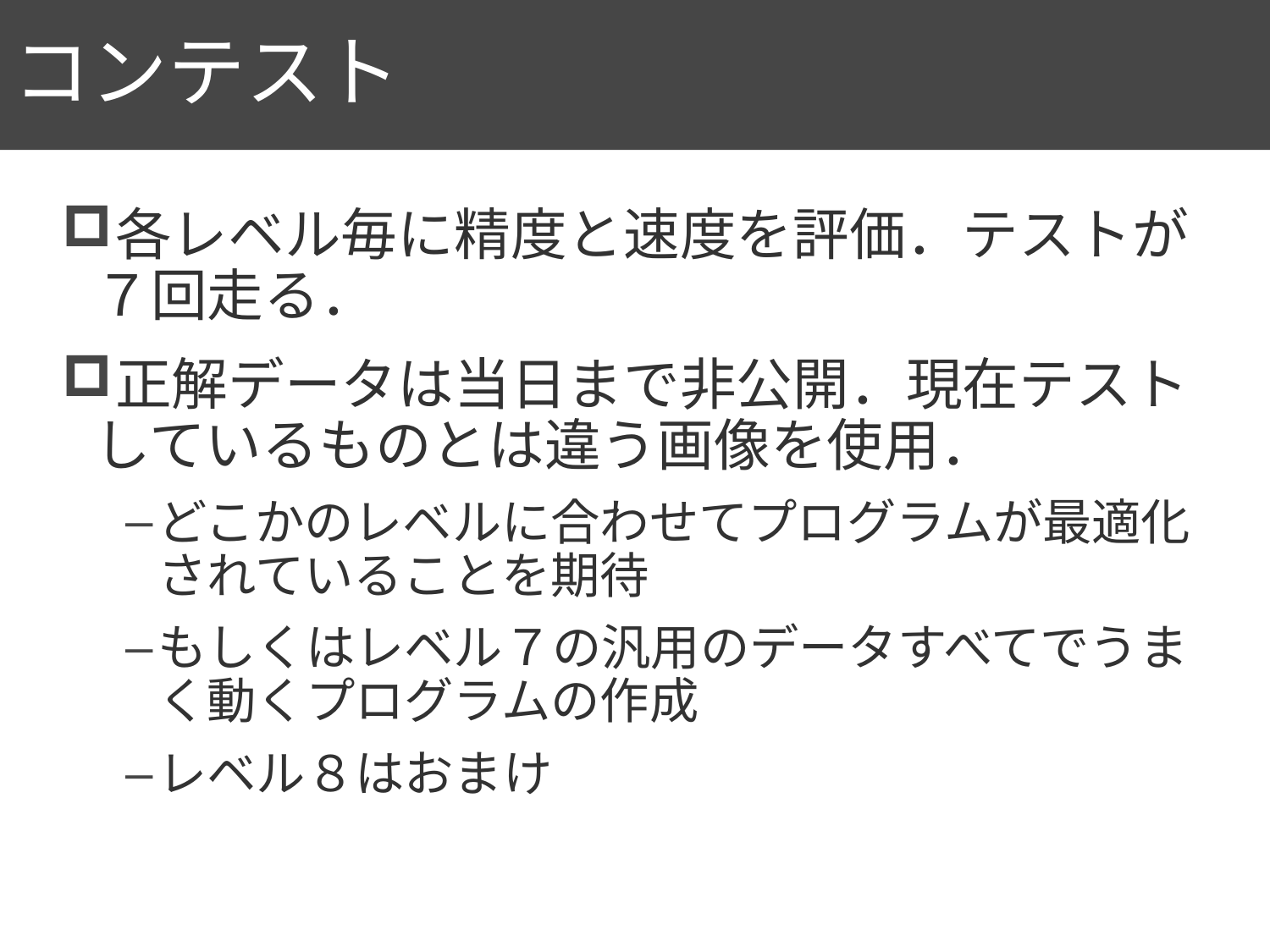

# コンテスト
17
各レベル毎に精度と速度を評価．テストが７回走る．
正解データは当日まで非公開．現在テストしているものとは違う画像を使用．
どこかのレベルに合わせてプログラムが最適化されていることを期待
もしくはレベル７の汎用のデータすべてでうまく動くプログラムの作成
レベル８はおまけ